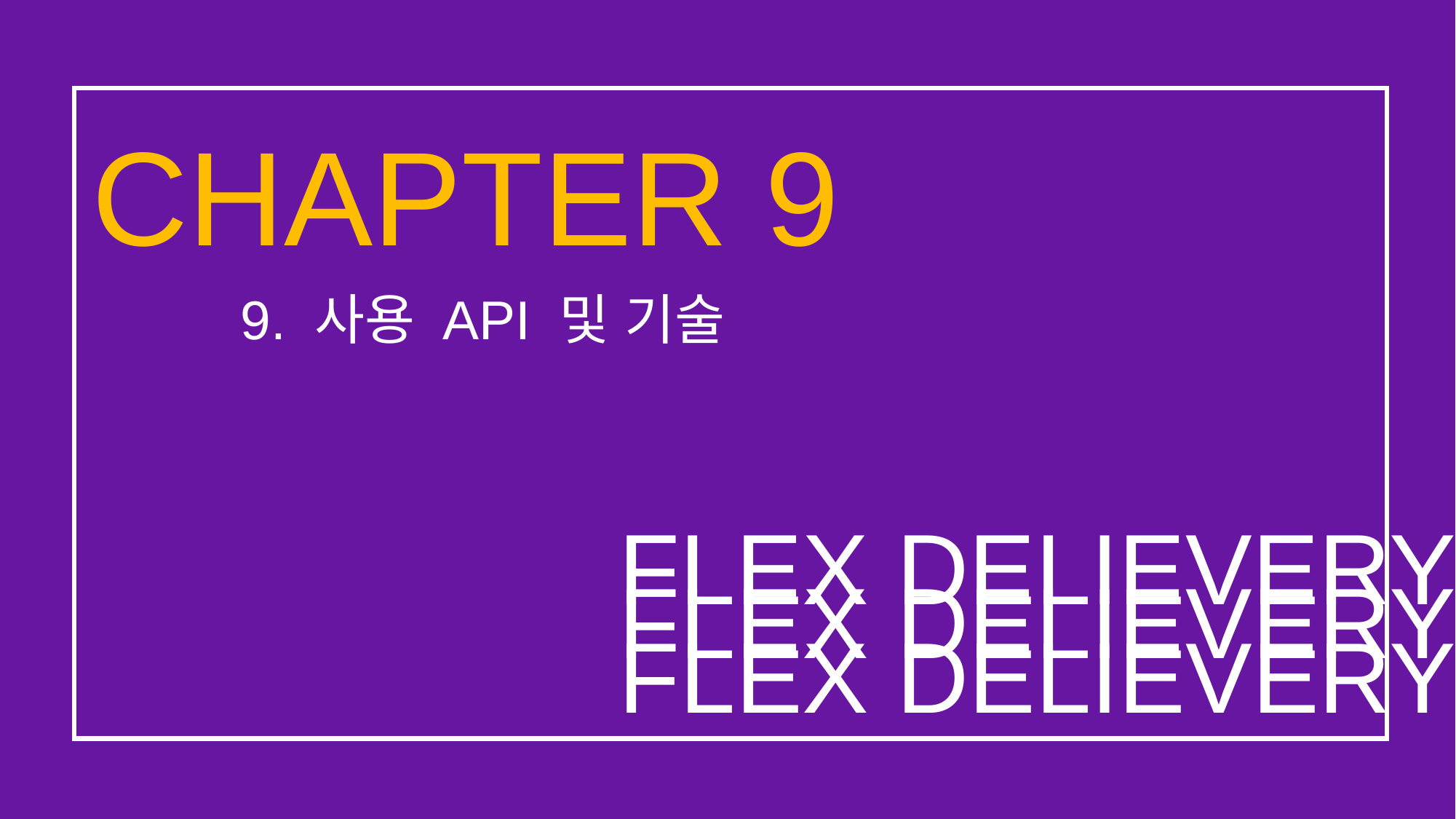

CHAPTER 9
9. 사용 API 및 기술

FLEX DELIEVERY
FLEX DELIEVERY
FLEX DELIEVERY